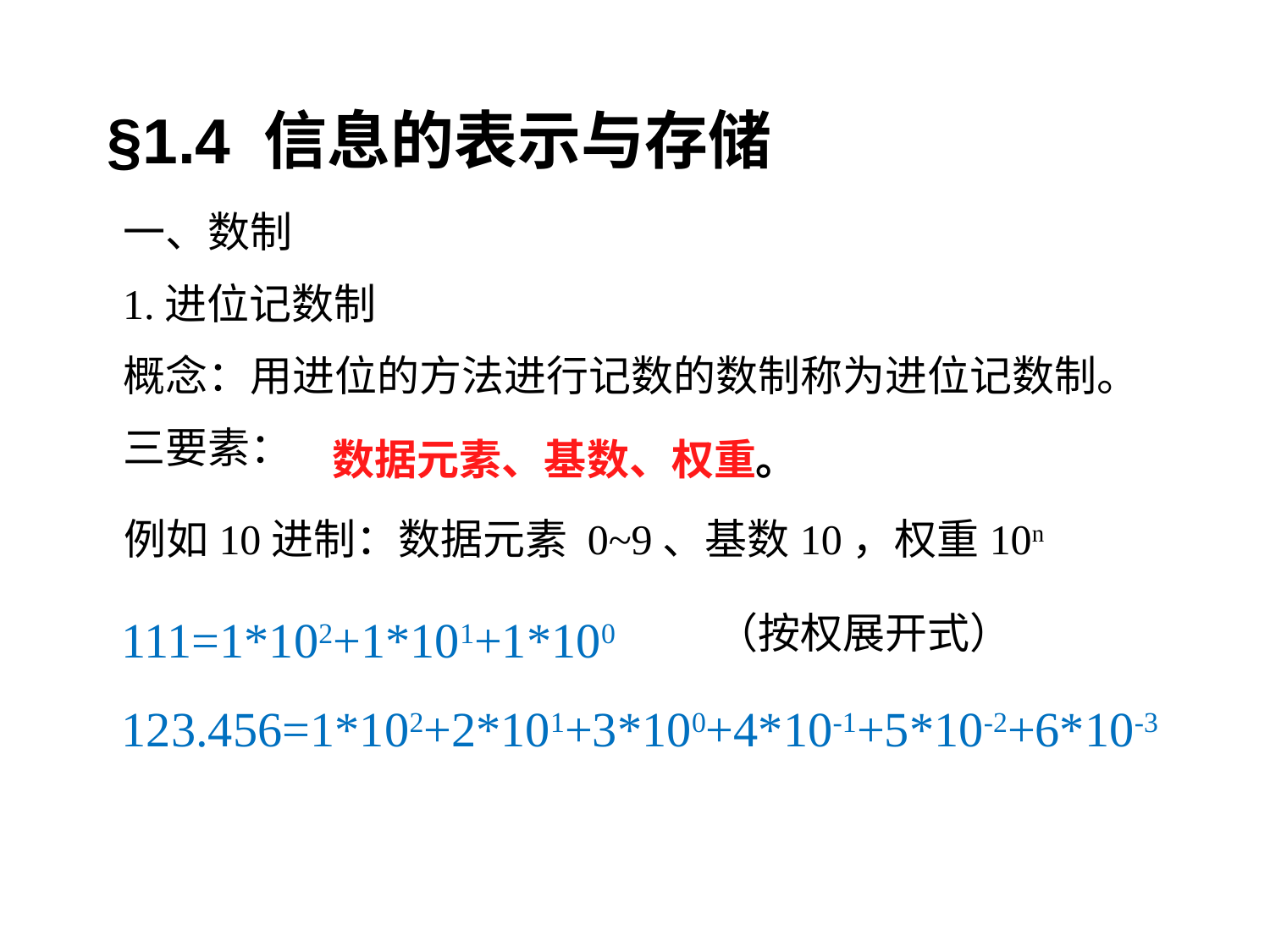

§1.4 信息的表示与存储
一、数制
1.进位记数制
概念：用进位的方法进行记数的数制称为进位记数制。
三要素：
数据元素、基数、权重。
例如10进制：数据元素 0~9、基数10，权重10n
111=1*102+1*101+1*100
123.456=1*102+2*101+3*100+4*10-1+5*10-2+6*10-3
（按权展开式）